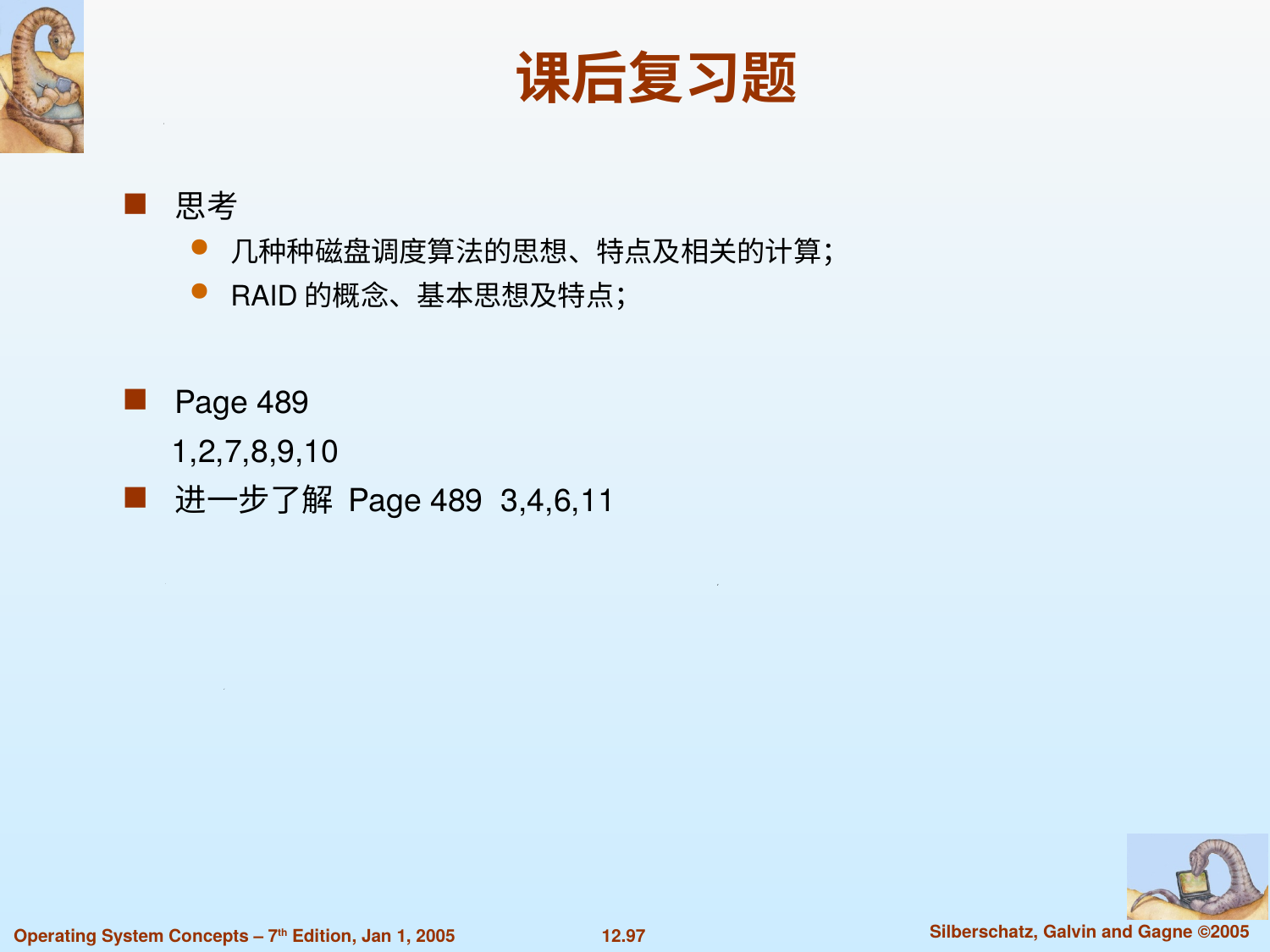

# 课后复习题
思考
几种种磁盘调度算法的思想、特点及相关的计算；
RAID的概念、基本思想及特点；

Page 489
     1,2,7,8,9,10
进一步了解 Page 489  3,4,6,11